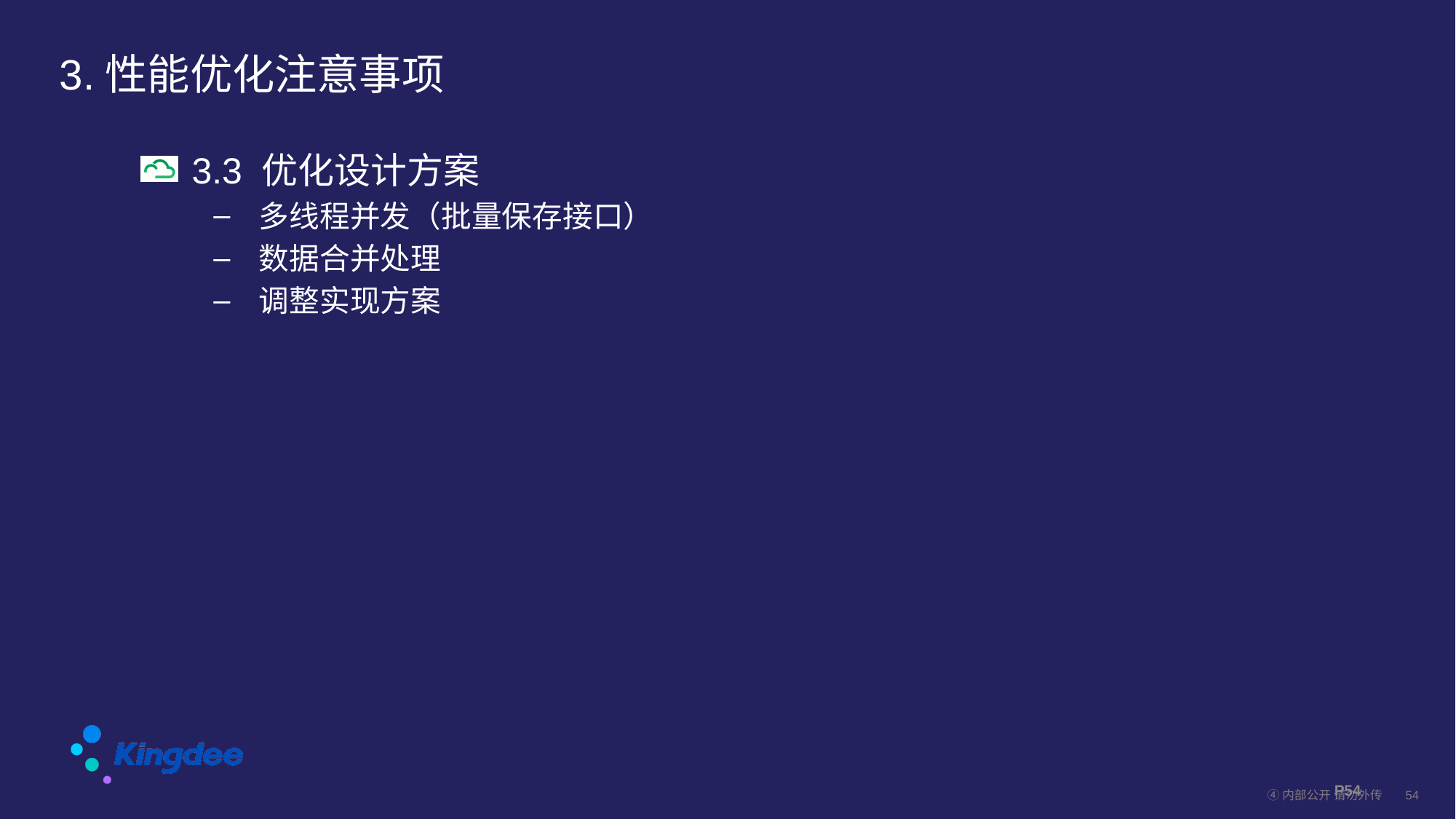

# 3.性能优化注意事项
 3.3 优化设计方案
多线程并发（批量保存接口）
数据合并处理
调整实现方案